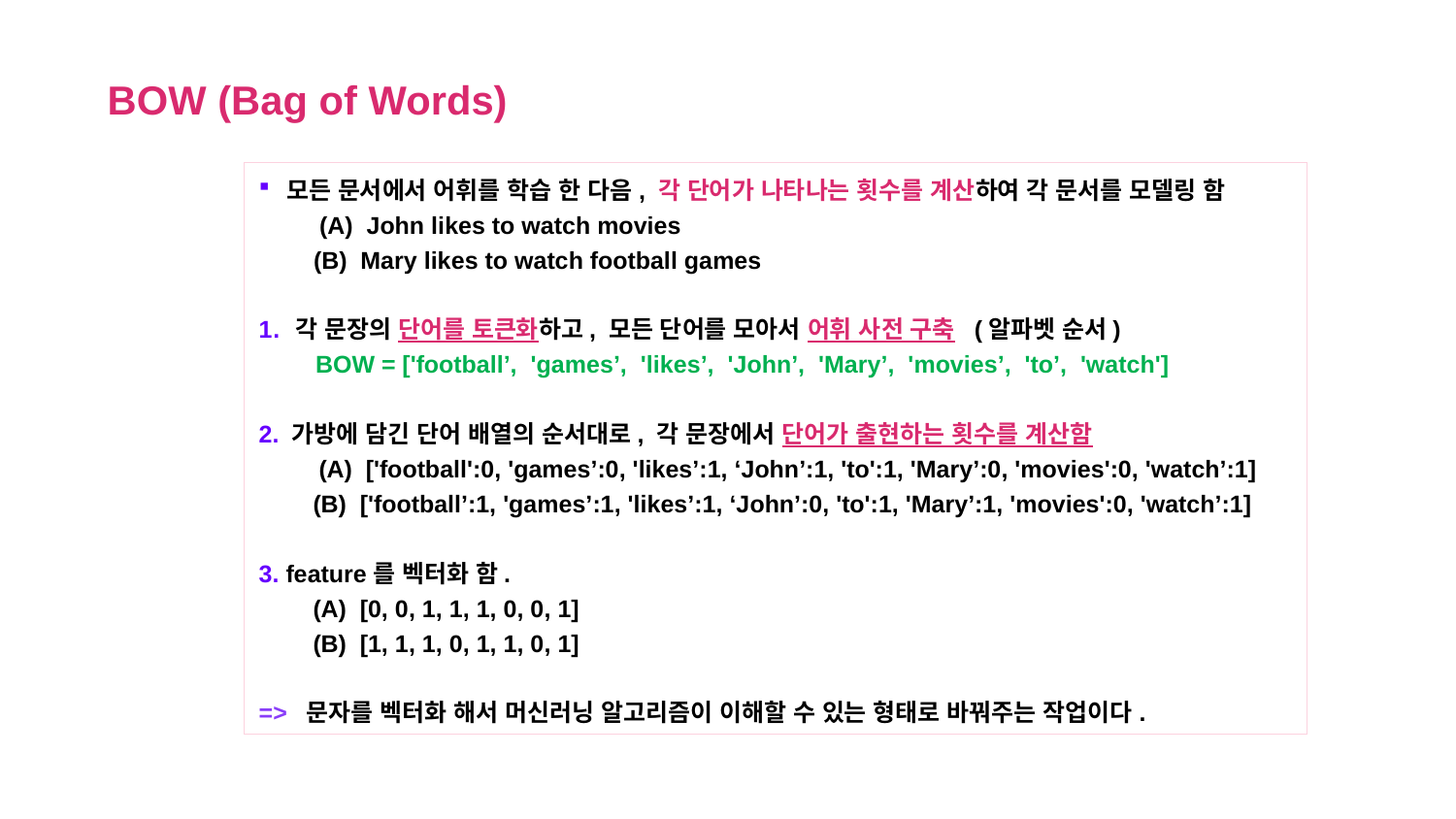

BOW (Bag of Words)

모든 문서에서 어휘를 학습 한 다음, 각 단어가 나타나는 횟수를 계산하여 각 문서를 모델링 함
    (A)  John likes to watch movies
    (B)  Mary likes to watch football games

각 문장의 단어를 토큰화하고, 모든 단어를 모아서 어휘 사전 구축  (알파벳 순서)
   BOW = ['football’,  'games’,  'likes’,  'John’,  'Mary’,  'movies’,  'to’,  'watch']

2. 가방에 담긴 단어 배열의 순서대로, 각 문장에서 단어가 출현하는 횟수를 계산함
        (A)  ['football':0, 'games’:0, 'likes’:1, ‘John’:1, 'to':1, 'Mary’:0, 'movies':0, 'watch’:1]
        (B)  ['football’:1, 'games’:1, 'likes’:1, ‘John’:0, 'to':1, 'Mary’:1, 'movies':0, 'watch’:1]

3. feature를 벡터화 함.
        (A)  [0, 0, 1, 1, 1, 0, 0, 1]
        (B)  [1, 1, 1, 0, 1, 1, 0, 1]
=>  문자를 벡터화 해서 머신러닝 알고리즘이 이해할 수 있는 형태로 바꿔주는 작업이다.